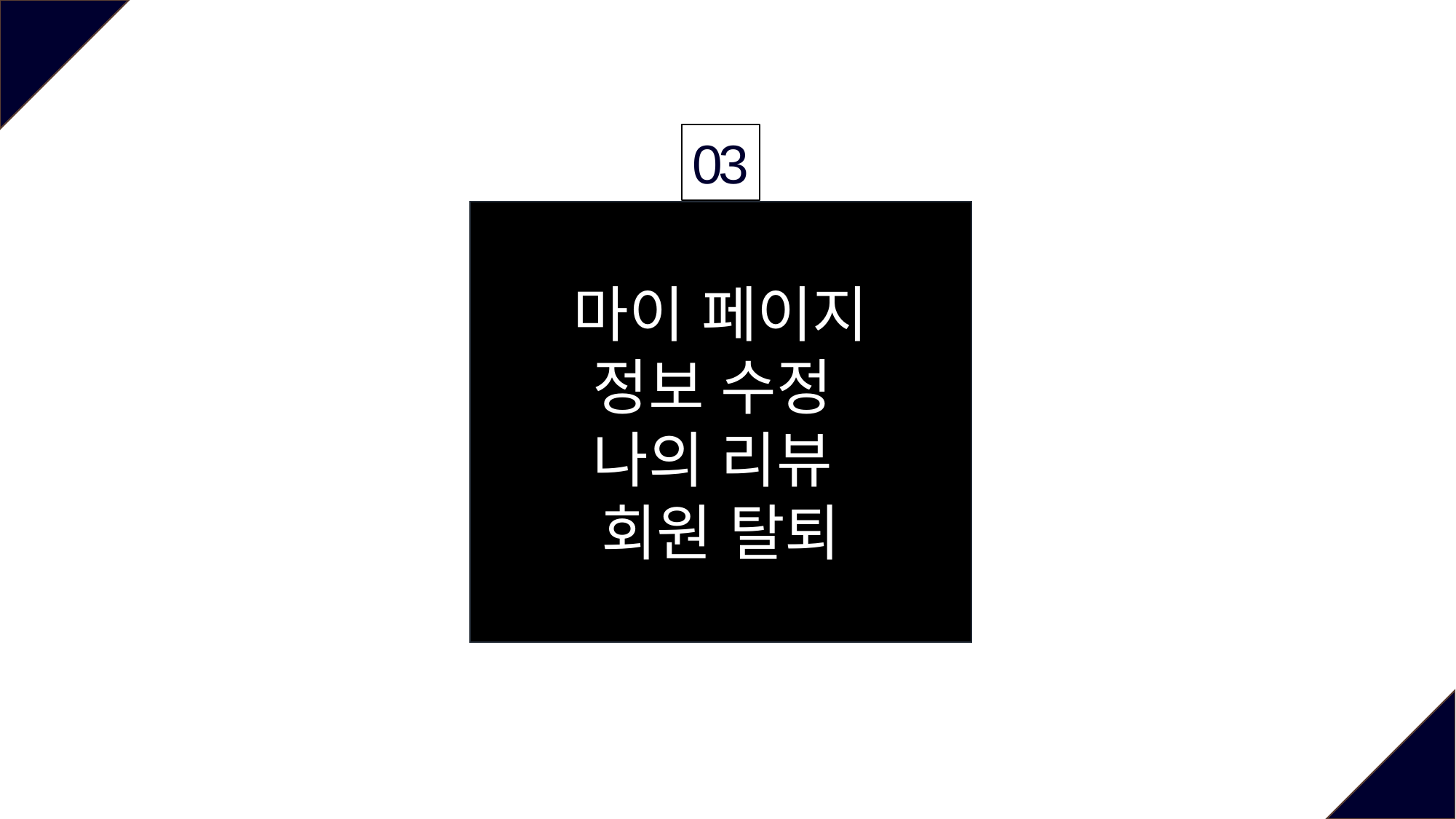

03
마이 페이지
정보 수정
나의 리뷰
회원 탈퇴